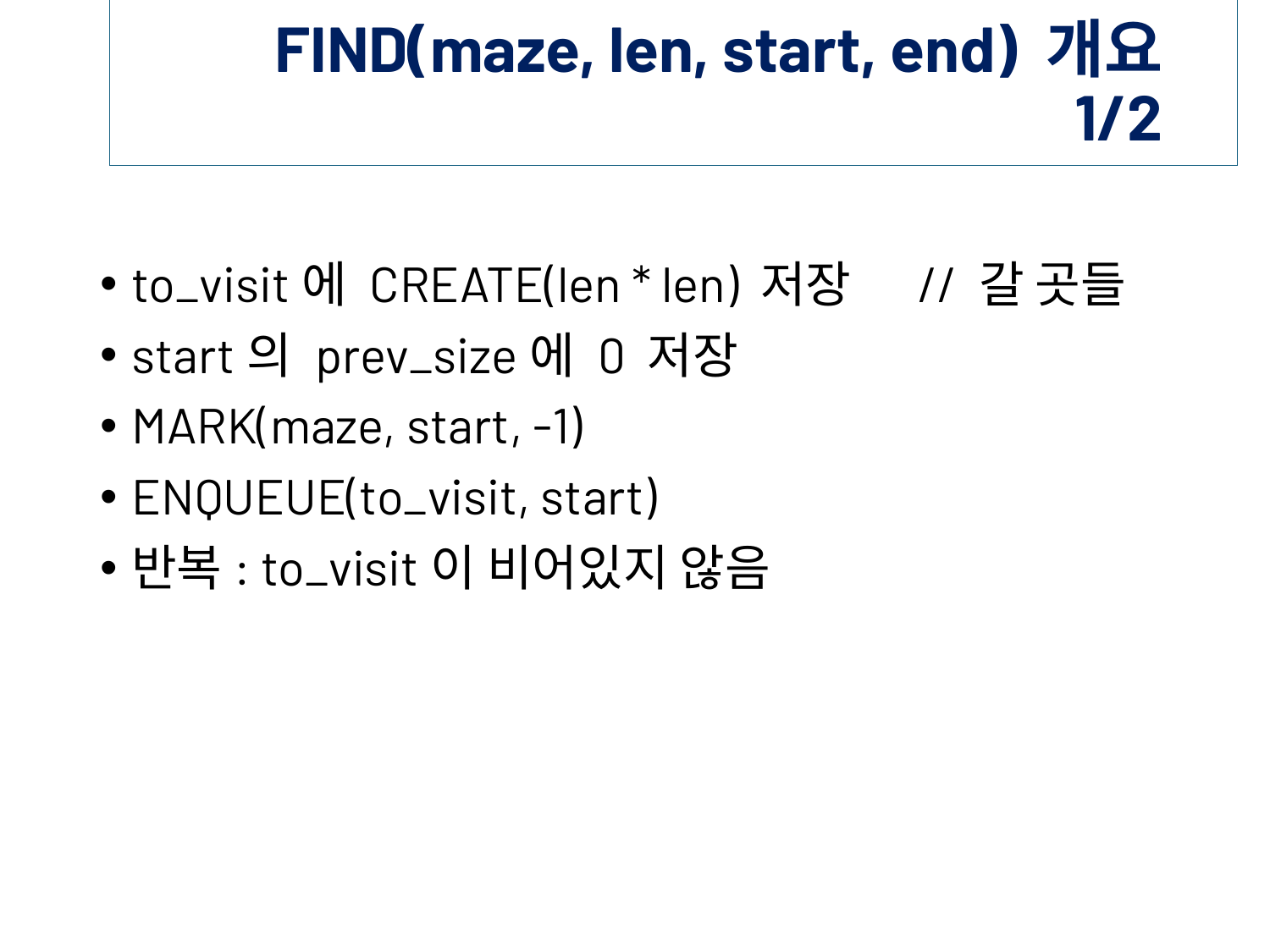

# FIND(maze, len, start, end) 개요 1/2
to_visit에 CREATE(len * len) 저장     // 갈 곳들
start의 prev_size에 0 저장
MARK(maze, start, -1)
ENQUEUE(to_visit, start)
반복: to_visit이 비어있지 않음